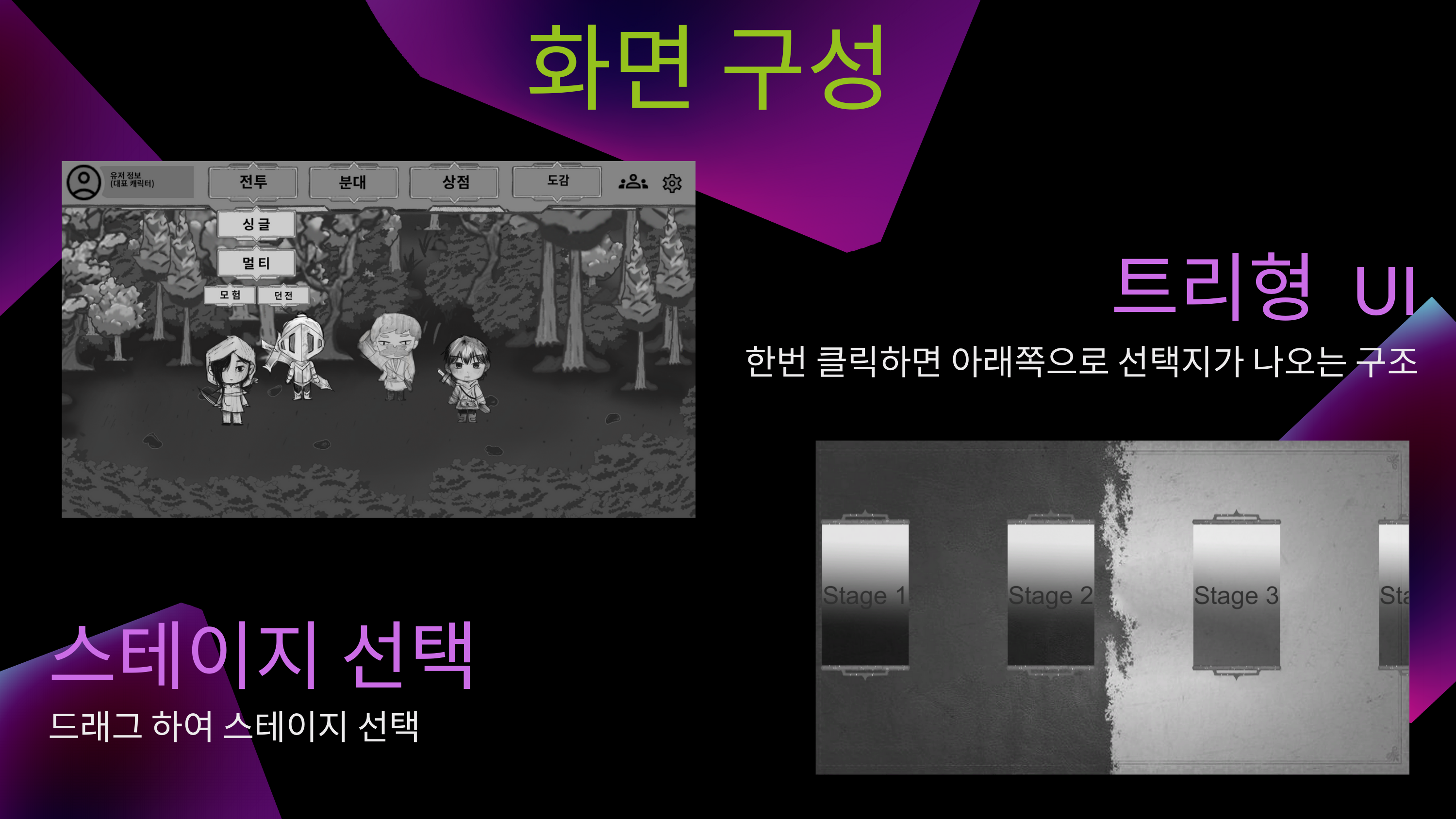

화면 구성

트리형 UI
한번 클릭하면 아래쪽으로 선택지가 나오는 구조

스테이지 선택

드래그 하여 스테이지 선택